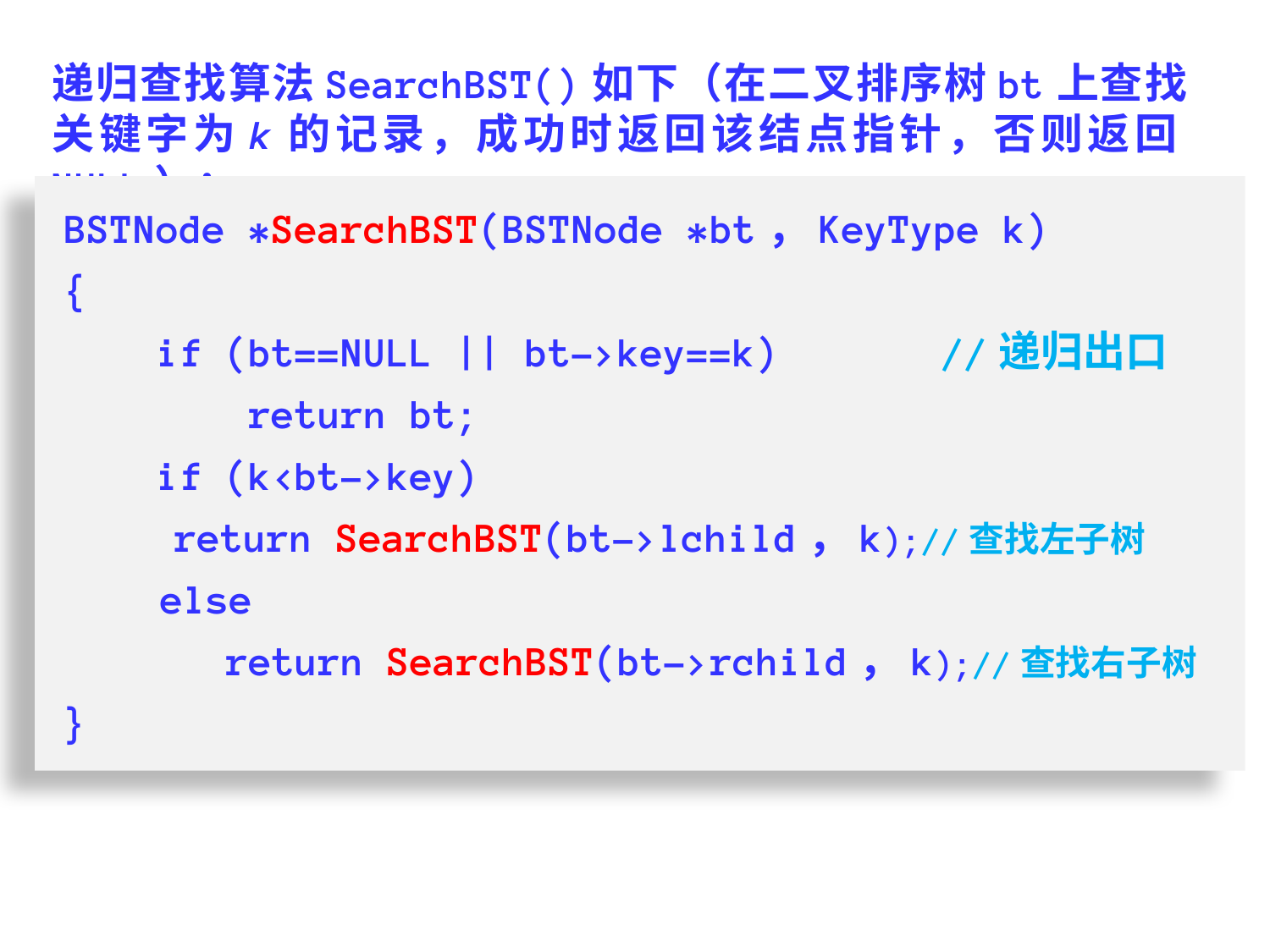

递归查找算法SearchBST()如下（在二叉排序树bt上查找关键字为k的记录，成功时返回该结点指针，否则返回NULL）：
BSTNode *SearchBST(BSTNode *bt，KeyType k)
{
    if (bt==NULL || bt->key==k)	     //递归出口
        return bt;
    if (k<bt->key)
    　 return SearchBST(bt->lchild，k);//查找左子树
     else
       return SearchBST(bt->rchild，k);//查找右子树
}